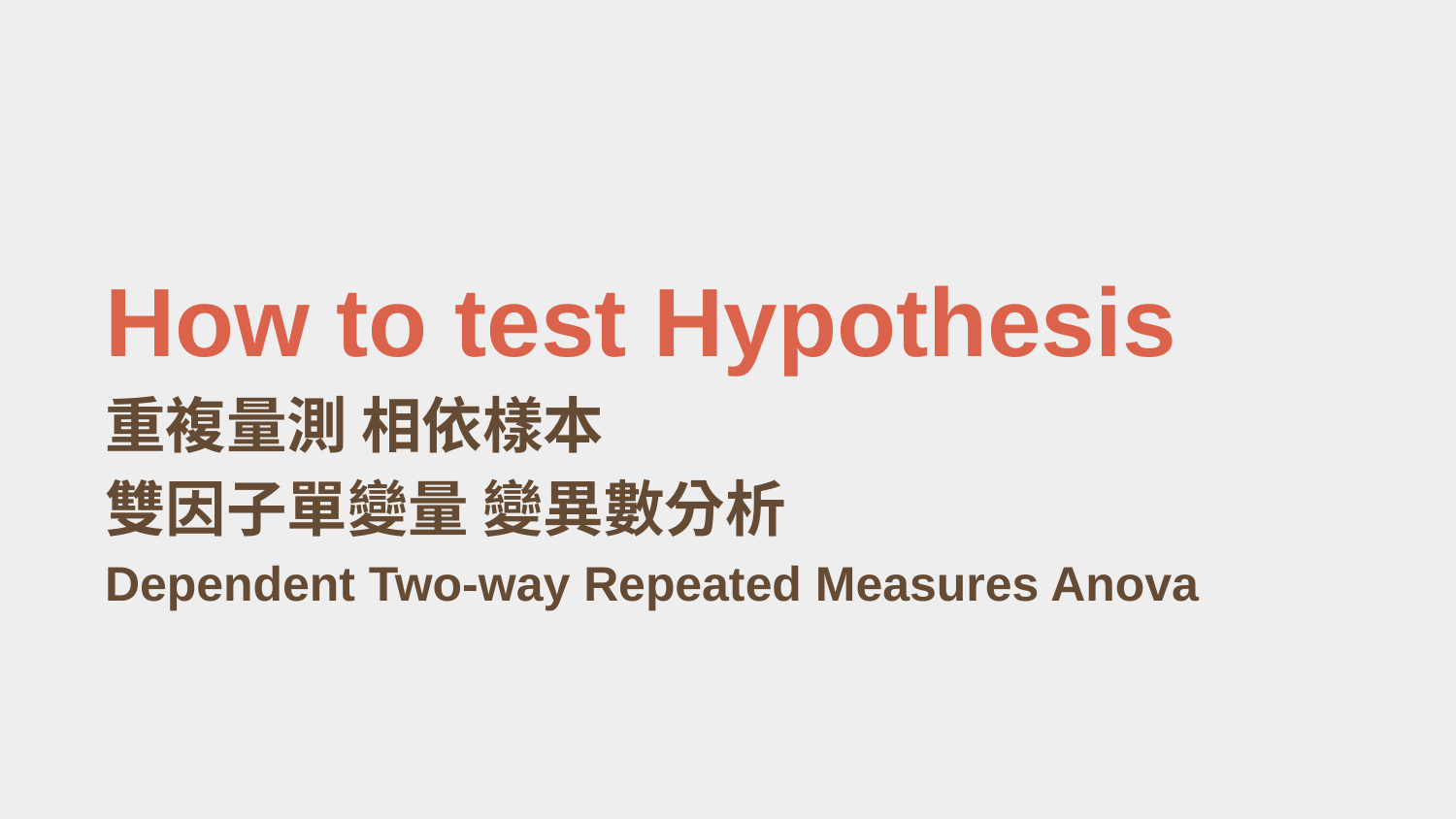

How to test Hypothesis
重複量測 相依樣本
雙因子單變量 變異數分析
Dependent Two-way Repeated Measures Anova